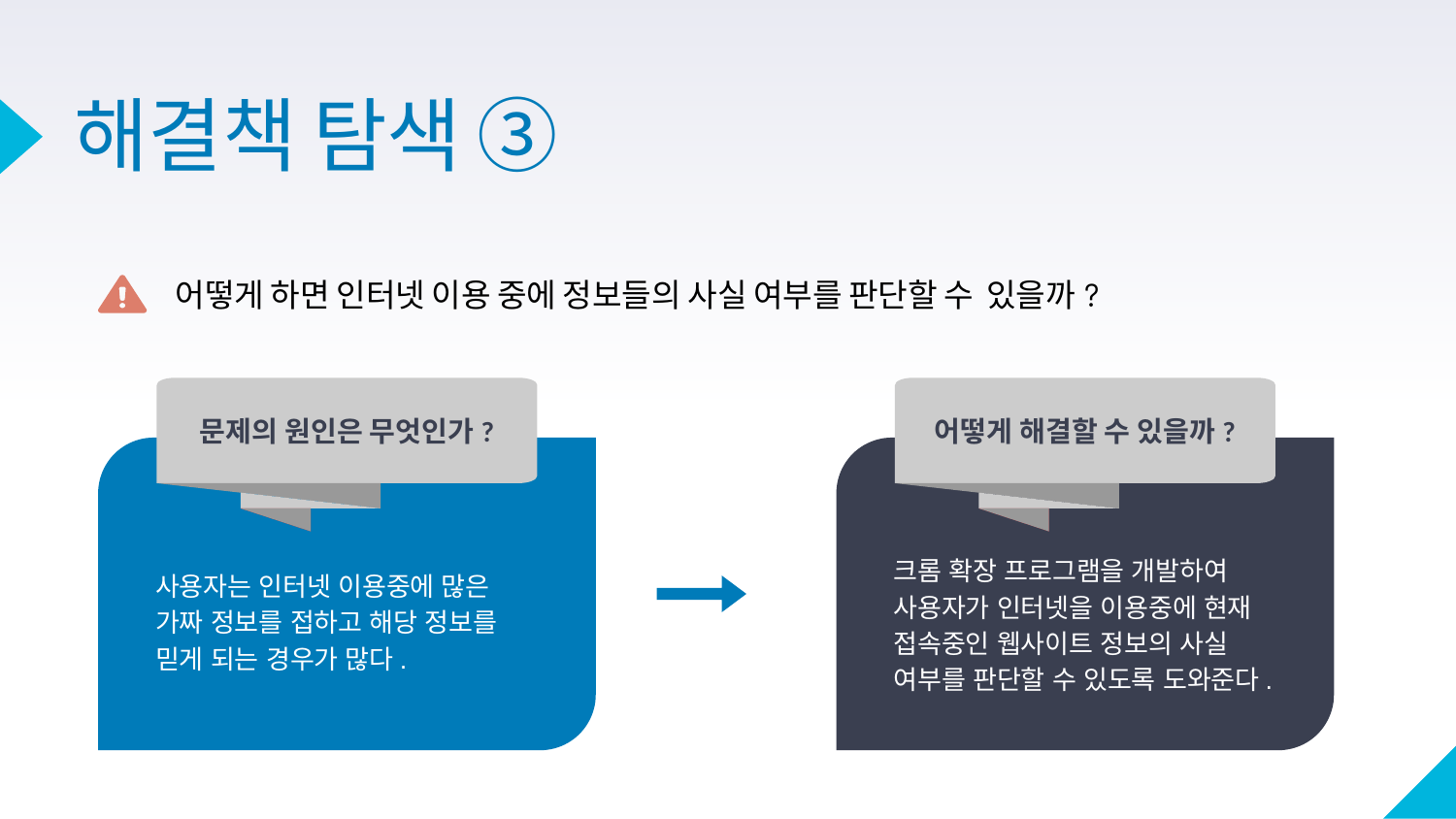

# 해결책 탐색 ➂
 어떻게 하면 인터넷 이용 중에 정보들의 사실 여부를 판단할 수  있을까?

문제의 원인은 무엇인가?

어떻게 해결할 수 있을까?

크롬 확장 프로그램을 개발하여 사용자가 인터넷을 이용중에 현재 접속중인 웹사이트 정보의 사실 여부를 판단할 수 있도록 도와준다.

사용자는 인터넷 이용중에 많은 가짜 정보를 접하고 해당 정보를 믿게 되는 경우가 많다.